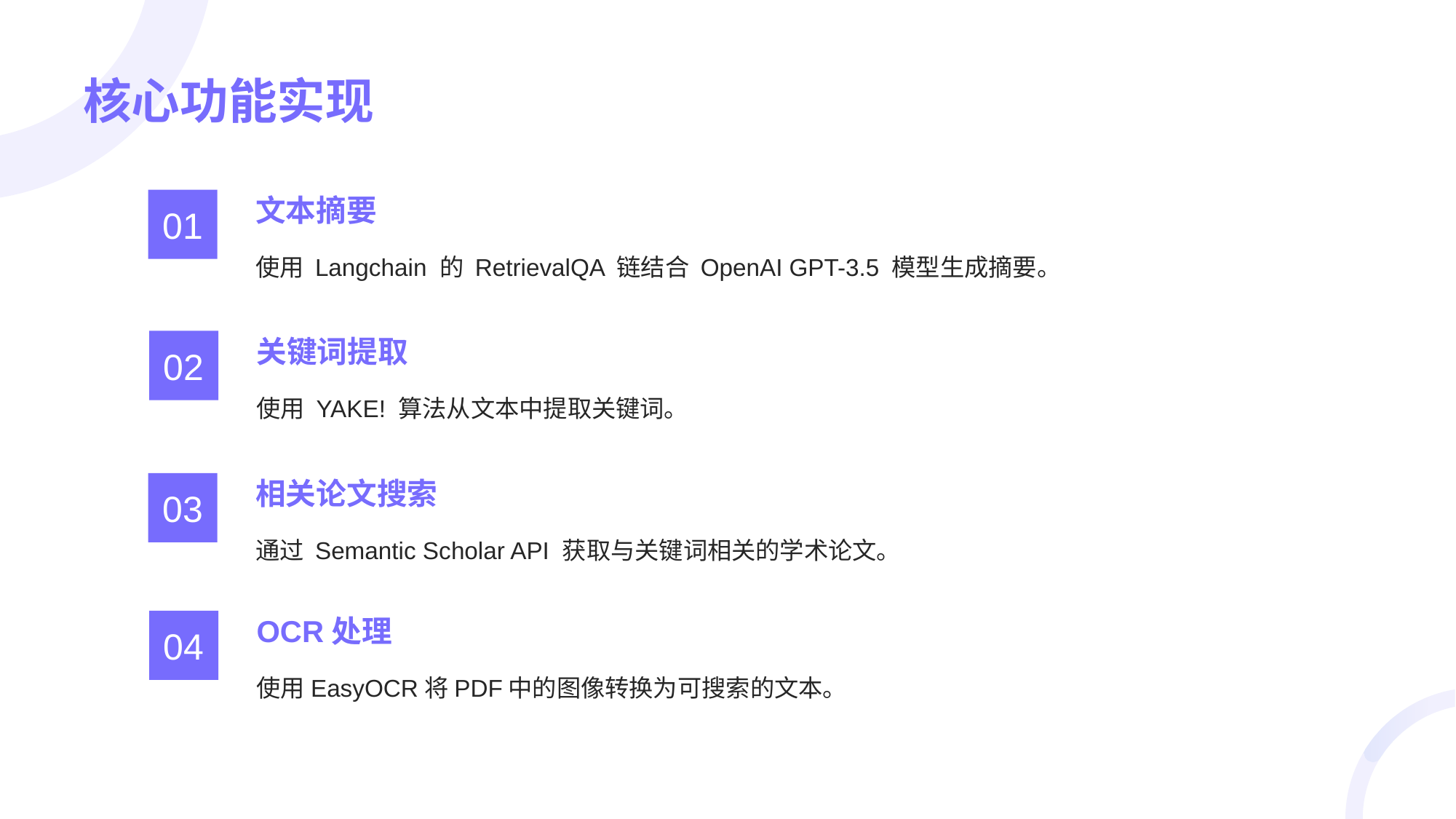

# 核心功能实现
文本摘要
01
使用 Langchain 的 RetrievalQA 链结合 OpenAI GPT-3.5 模型生成摘要。

关键词提取
02
使用 YAKE! 算法从文本中提取关键词。
相关论文搜索
03
通过 Semantic Scholar API 获取与关键词相关的学术论文。
OCR处理
04
使用EasyOCR将PDF中的图像转换为可搜索的文本。